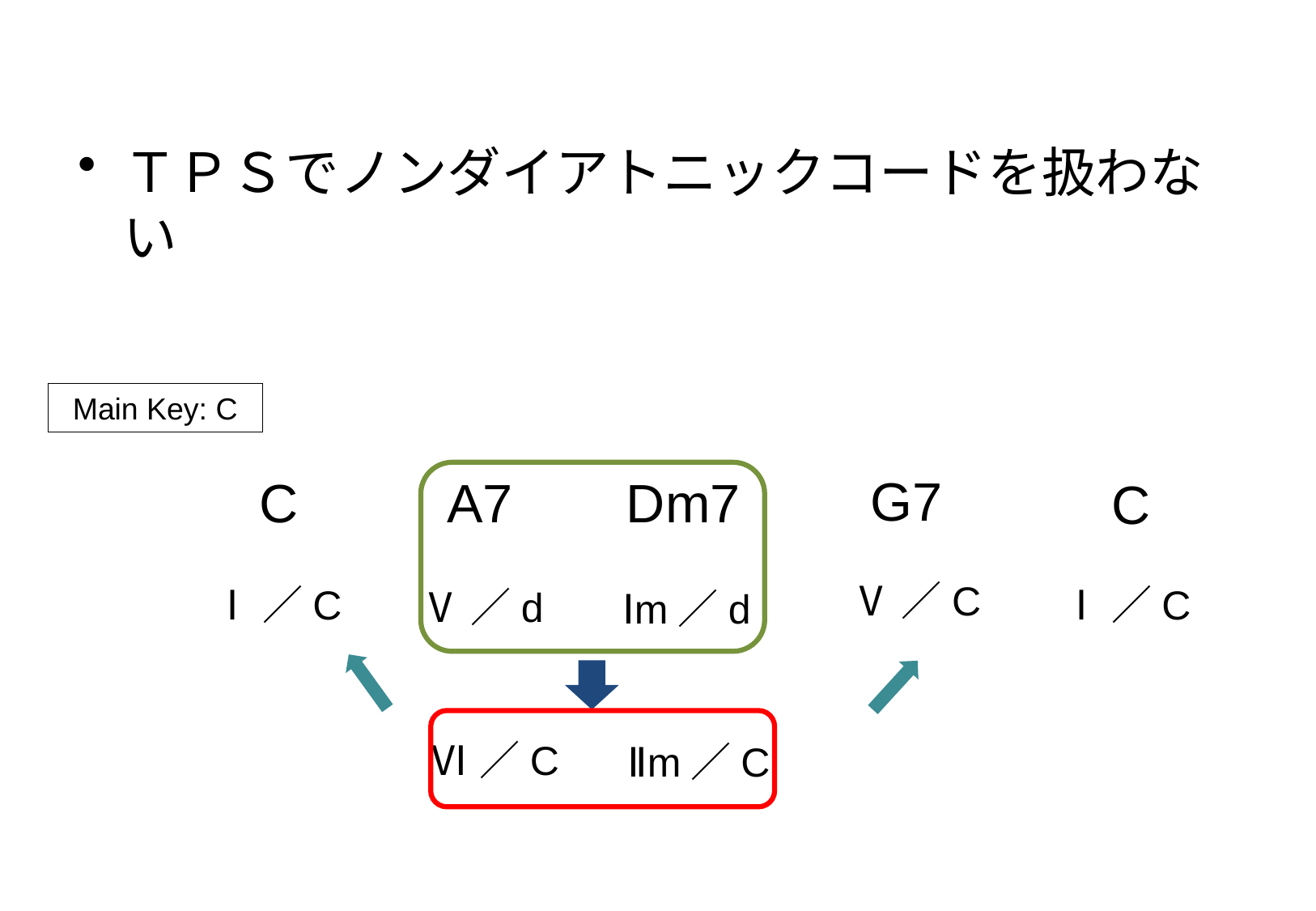

#
ＴＰＳでノンダイアトニックコードを扱わない

Main Key: C
G7
C
A7
Dm7
C

Ⅰ／C
Ⅴ／d
Ⅰm／d

Ⅴ／C
Ⅰ／C
Ⅵ／C
Ⅱm／C